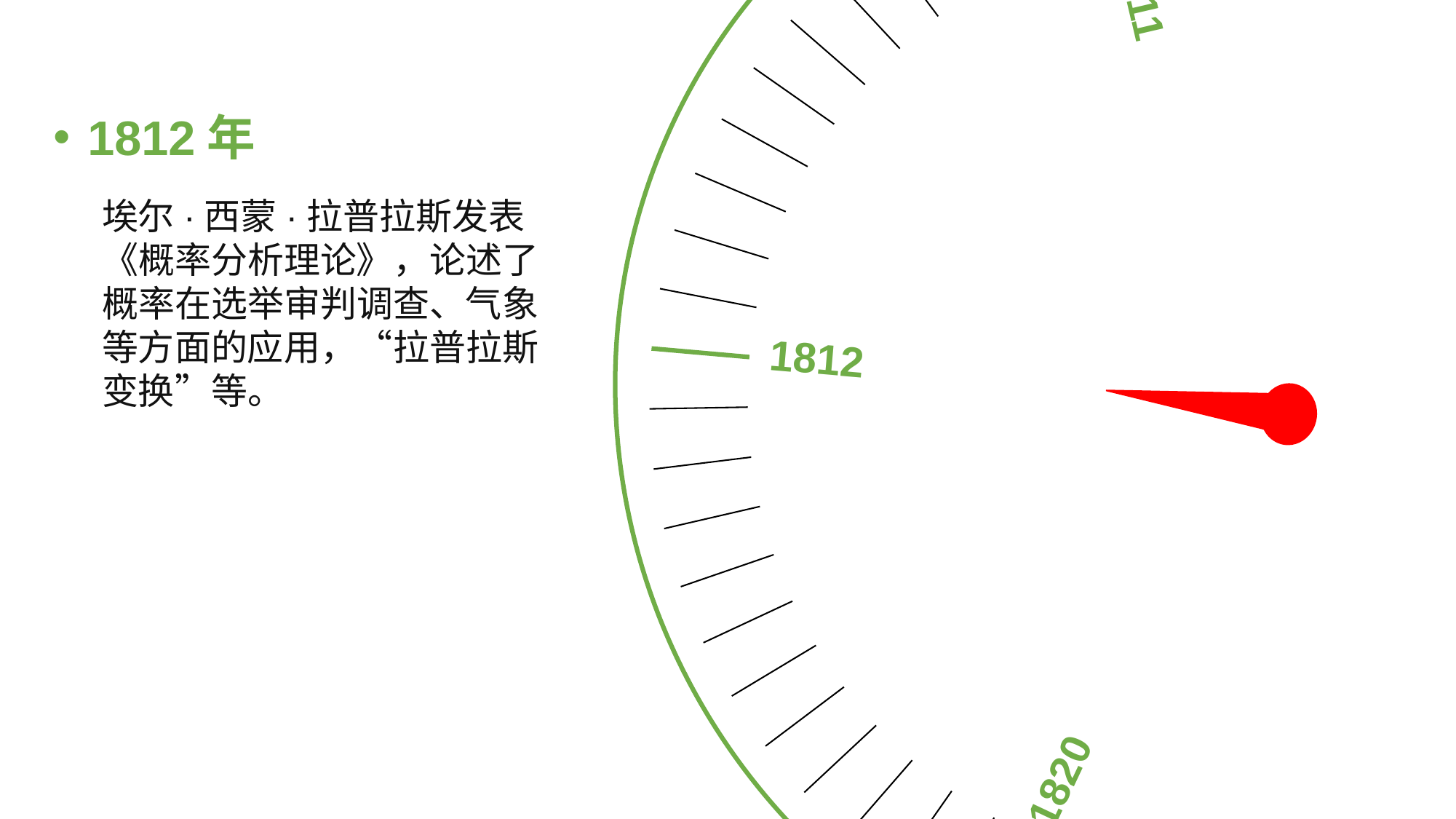

1811
1804
1812
1803
1820
1812年
埃尔·西蒙·拉普拉斯发表《概率分析理论》，论述了概率在选举审判调查、气象等方面的应用，“拉普拉斯变换”等。